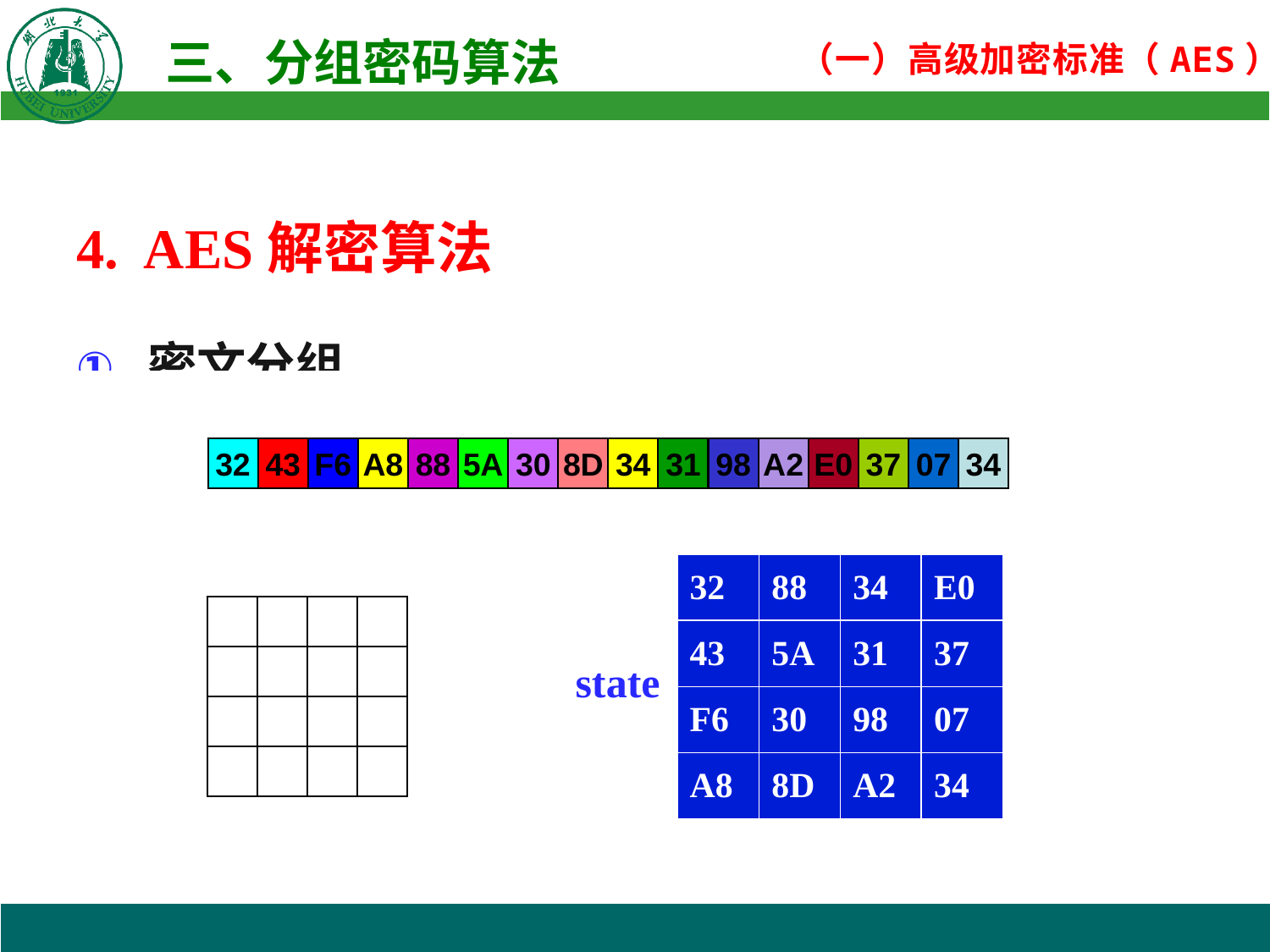

4.  AES解密算法
密文分组
128 bits依字节按列分布到4×4状态矩阵state

32
43
F6
A8
88
5A
30
8D
34
31
98
A2
E0
37
07
34
| 32 | 88 | 34 | E0 |
| --- | --- | --- | --- |
| 43 | 5A | 31 | 37 |
| F6 | 30 | 98 | 07 |
| A8 | 8D | A2 | 34 |

state